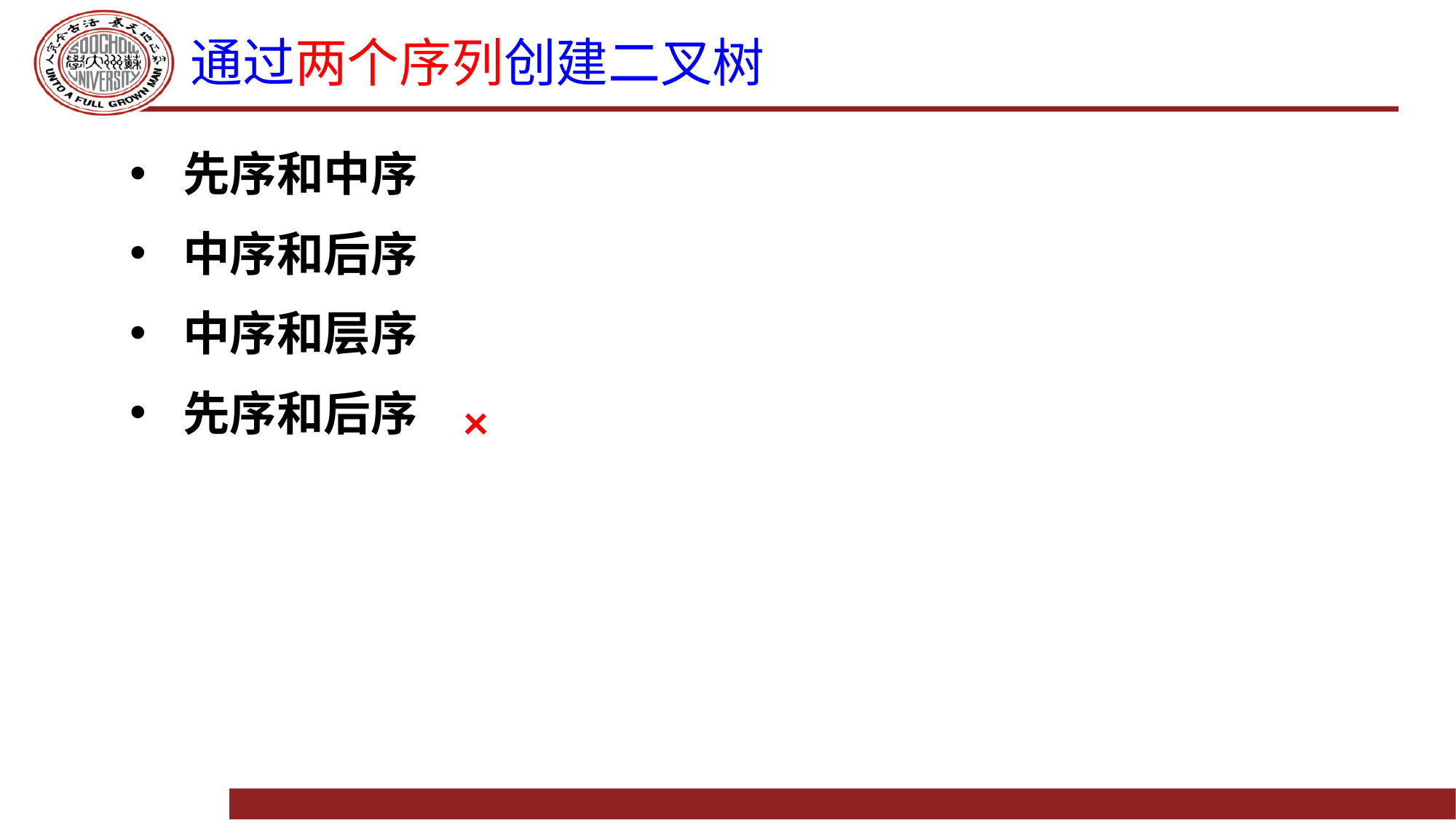

# 通过两个序列创建二叉树
先序和中序
中序和后序
中序和层序
先序和后序
×